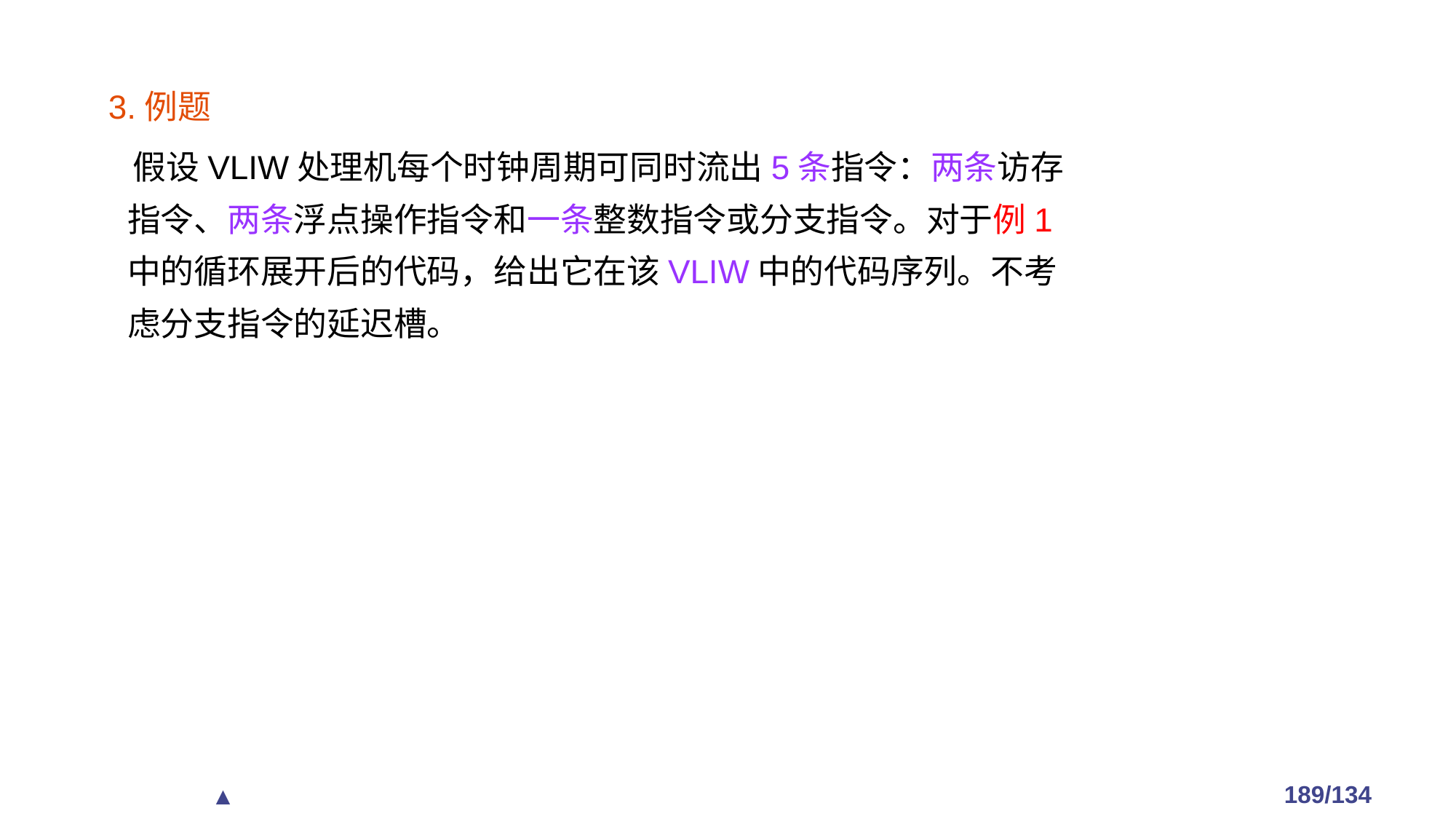

3.例题
       假设VLIW处理机每个时钟周期可同时流出5条指令：两条访存指令、两条浮点操作指令和一条整数指令或分支指令。对于例1中的循环展开后的代码，给出它在该VLIW中的代码序列。不考虑分支指令的延迟槽。